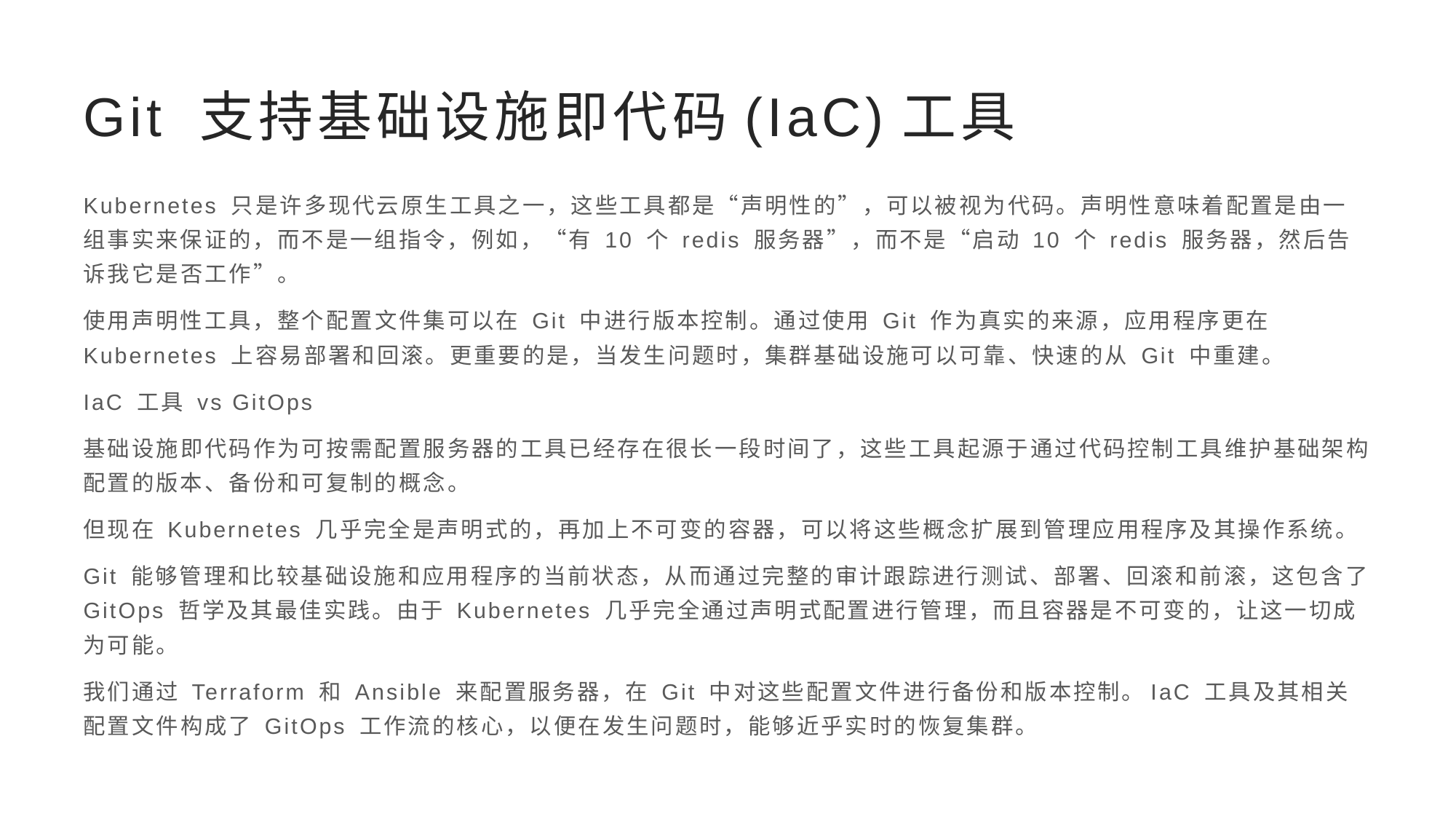

# Git 支持基础设施即代码(IaC)工具
Kubernetes 只是许多现代云原生工具之一，这些工具都是“声明性的”，可以被视为代码。声明性意味着配置是由一组事实来保证的，而不是一组指令，例如，“有 10 个 redis 服务器”，而不是“启动 10 个 redis 服务器，然后告诉我它是否工作”。
使用声明性工具，整个配置文件集可以在 Git 中进行版本控制。通过使用 Git 作为真实的来源，应用程序更在 Kubernetes 上容易部署和回滚。更重要的是，当发生问题时，集群基础设施可以可靠、快速的从 Git 中重建。
IaC 工具 vs GitOps
基础设施即代码作为可按需配置服务器的工具已经存在很长一段时间了，这些工具起源于通过代码控制工具维护基础架构配置的版本、备份和可复制的概念。
但现在 Kubernetes 几乎完全是声明式的，再加上不可变的容器，可以将这些概念扩展到管理应用程序及其操作系统。
Git 能够管理和比较基础设施和应用程序的当前状态，从而通过完整的审计跟踪进行测试、部署、回滚和前滚，这包含了 GitOps 哲学及其最佳实践。由于 Kubernetes 几乎完全通过声明式配置进行管理，而且容器是不可变的，让这一切成为可能。
我们通过 Terraform 和 Ansible 来配置服务器，在 Git 中对这些配置文件进行备份和版本控制。IaC 工具及其相关配置文件构成了 GitOps 工作流的核心，以便在发生问题时，能够近乎实时的恢复集群。